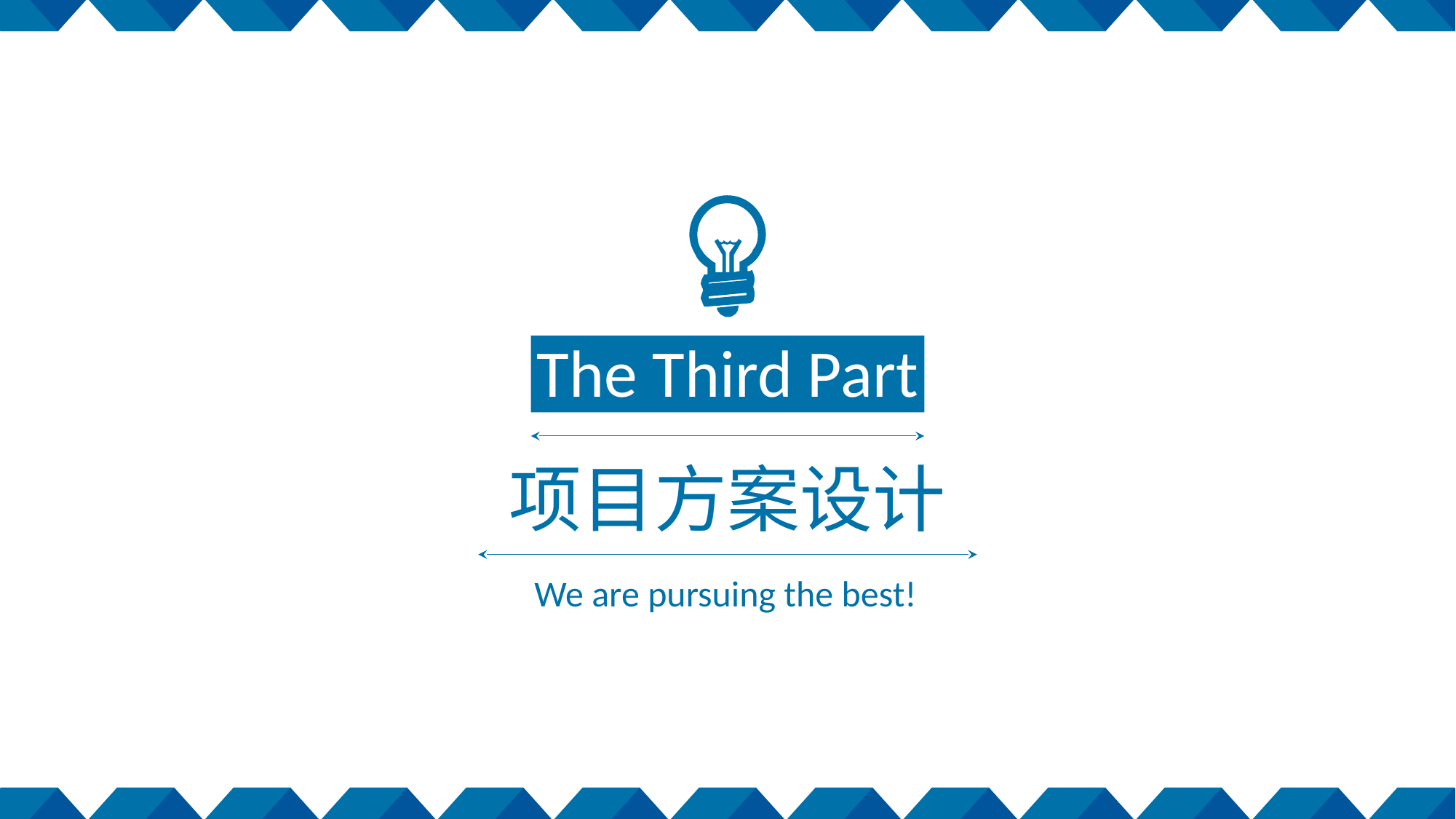

The Third Part

项目方案设计
We are pursuing the best!